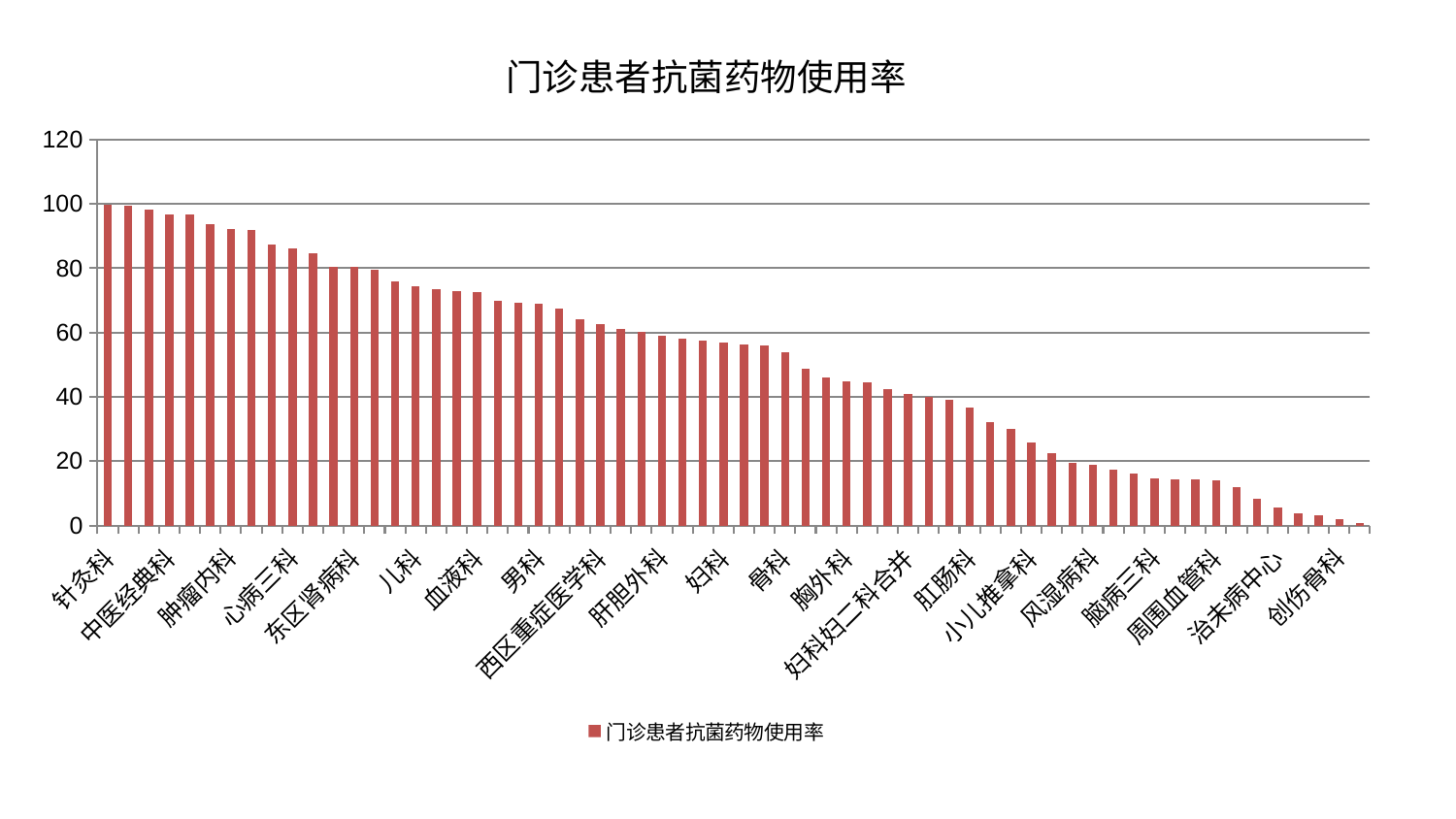

### Chart: 门诊患者抗菌药物使用率

| Category | 门诊患者抗菌药物使用率 |
|---|---|
| 针灸科 | 99.83582005657385 |
| 消化内科 | 99.56050572082542 |
| 推拿科 | 98.1212787293309 |
| 中医经典科 | 96.62263094643163 |
| 身心医学科 | 96.60468981374888 |
| 心血管内科 | 93.8524996755131 |
| 肿瘤内科 | 92.06724767487644 |
| 小儿骨科 | 91.99470662859814 |
| 肝病科 | 87.44728077408385 |
| 心病三科 | 86.15050525886198 |
| 肾脏内科 | 84.5109457056906 |
| 产科 | 80.55382634834851 |
| 东区肾病科 | 80.49705124704667 |
| 显微骨科 | 79.39712321693058 |
| 中医外治中心 | 75.89443500500363 |
| 儿科 | 74.37406803979864 |
| 内分泌科 | 73.6388275970604 |
| 心病四科 | 72.83768743859507 |
| 血液科 | 72.6253532681683 |
| 肾病科 | 69.92824348277477 |
| 脑病二科 | 69.41442682967303 |
| 男科 | 69.06062588176816 |
| 重症医学科 | 67.46337250775454 |
| 耳鼻喉科 | 63.993299210748035 |
| 西区重症医学科 | 62.63512357488254 |
| 脾胃病科 | 61.0350062130169 |
| 脑病一科 | 60.339551101529175 |
| 肝胆外科 | 58.92800640069493 |
| 口腔科 | 58.11942032913948 |
| 医院 | 57.56190523123787 |
| 妇科 | 57.030466990595706 |
| 皮肤科 | 56.353601471246726 |
| 关节骨科 | 56.06127725222401 |
| 骨科 | 53.93830134311541 |
| 妇二科 | 48.65401830940248 |
| 脊柱骨科 | 46.06860774487311 |
| 胸外科 | 44.68350095259663 |
| 脾胃科消化科合并 | 44.38333097091498 |
| 微创骨科 | 42.352940305667765 |
| 妇科妇二科合并 | 40.927012689682485 |
| 眼科 | 40.11208539141373 |
| 东区重症医学科 | 39.08961531505155 |
| 肛肠科 | 36.79784258730845 |
| 神经内科 | 32.027527409621584 |
| 综合内科 | 29.89349715384919 |
| 小儿推拿科 | 25.701161806403007 |
| 心病一科 | 22.495105930361504 |
| 泌尿外科 | 19.32661379342109 |
| 风湿病科 | 18.89409148112977 |
| 运动损伤骨科 | 17.37054216393541 |
| 乳腺甲状腺外科 | 16.02040593606322 |
| 脑病三科 | 14.550656319097754 |
| 心病二科 | 14.246095607076947 |
| 呼吸内科 | 14.220278363529658 |
| 周围血管科 | 14.084334630547012 |
| 康复科 | 12.031943548824021 |
| 神经外科 | 8.296907787447893 |
| 治未病中心 | 5.503617978011999 |
| 老年医学科 | 3.641363207574666 |
| 普通外科 | 3.200067925702288 |
| 创伤骨科 | 1.9842172185858598 |
| 美容皮肤科 | 0.6572755139550024 |
214